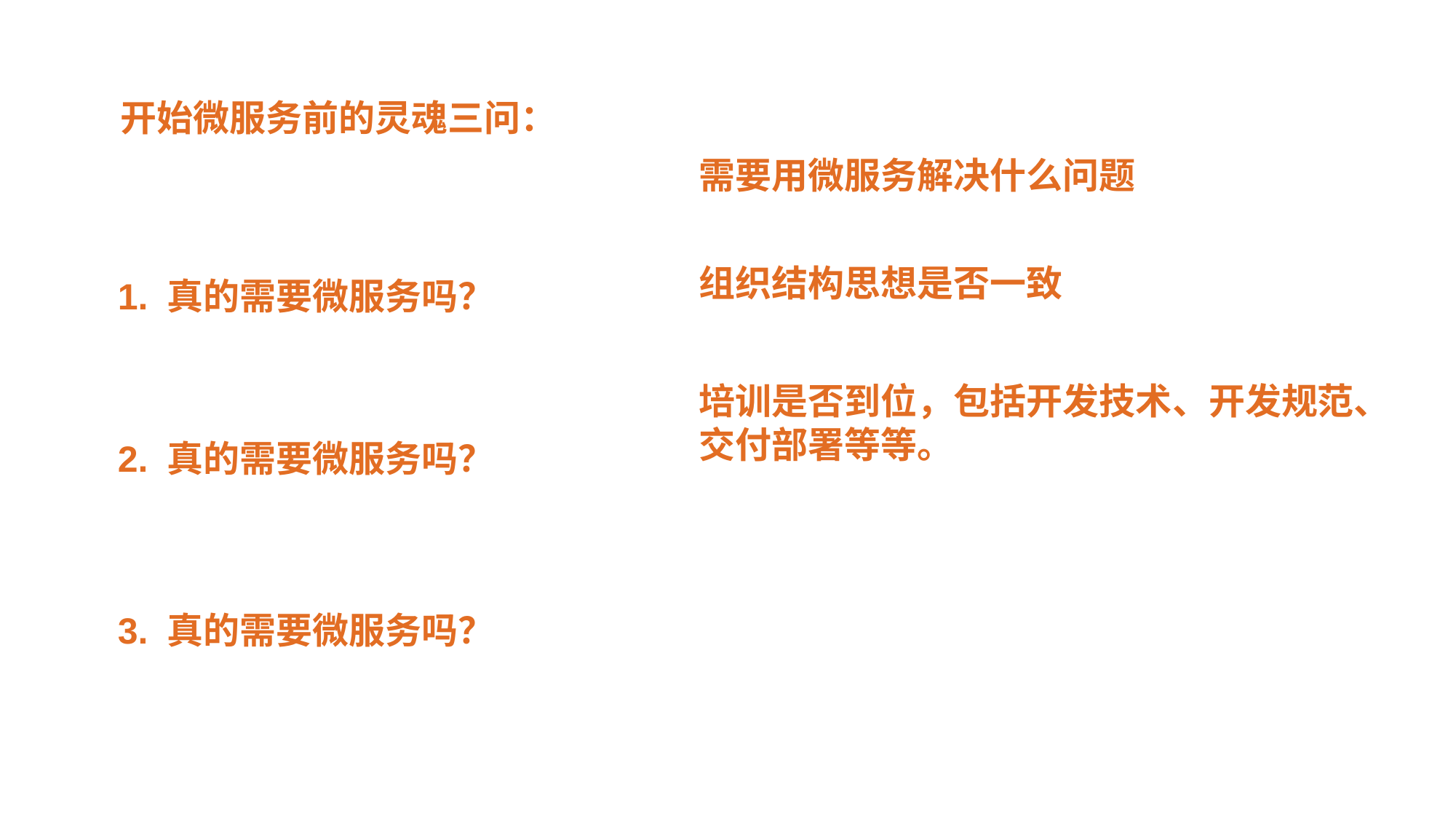

开始微服务前的灵魂三问：
需要用微服务解决什么问题
组织结构思想是否一致
1. 真的需要微服务吗？
培训是否到位，包括开发技术、开发规范、交付部署等等。
2. 真的需要微服务吗？
3. 真的需要微服务吗？